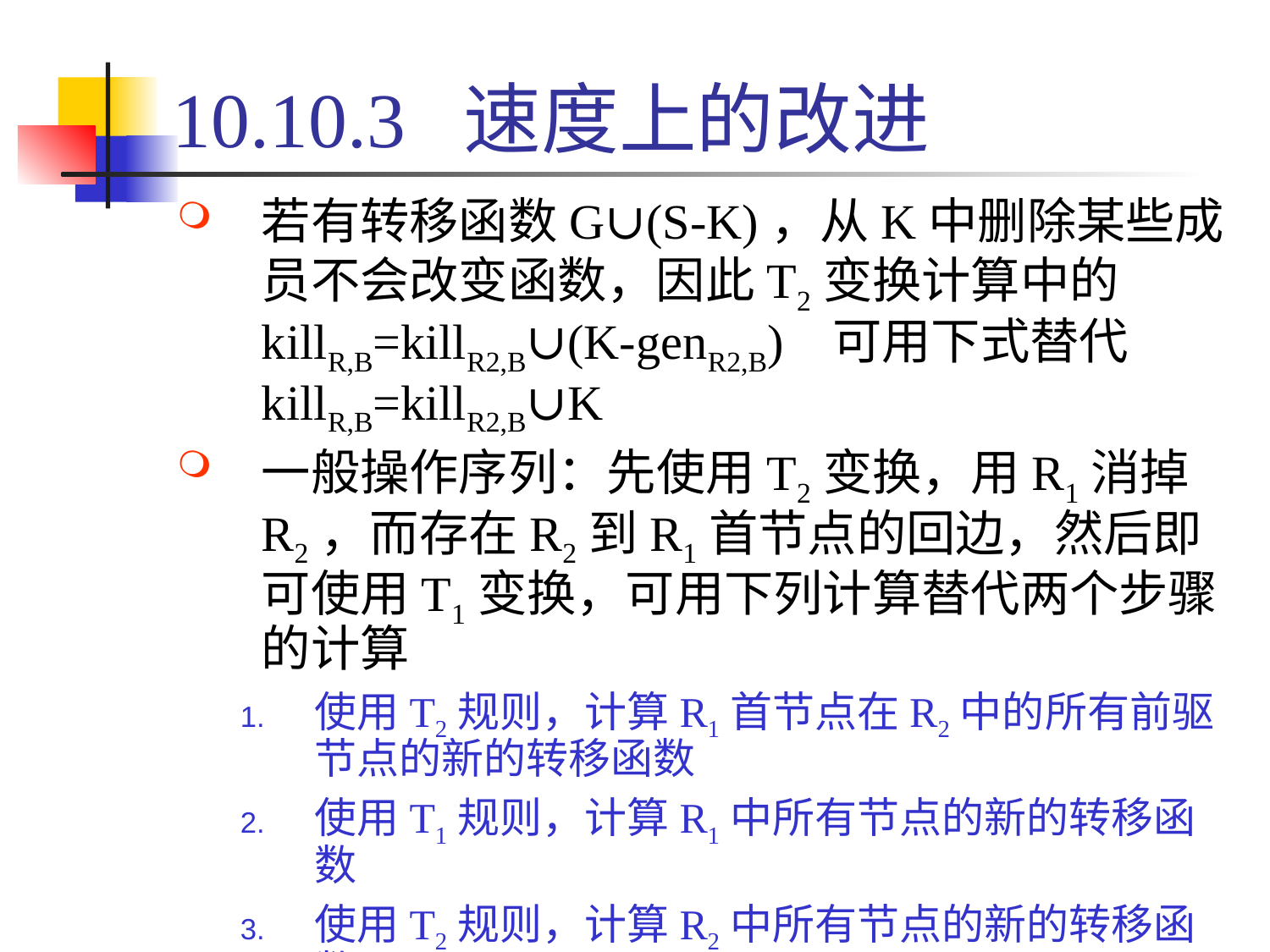

# 10.10.3  速度上的改进
若有转移函数G∪(S-K)，从K中删除某些成员不会改变函数，因此T2变换计算中的
killR,B=killR2,B∪(K-genR2,B)   可用下式替代
killR,B=killR2,B∪K
一般操作序列：先使用T2变换，用R1消掉R2，而存在R2到R1首节点的回边，然后即可使用T1变换，可用下列计算替代两个步骤的计算
使用T2规则，计算R1首节点在R2中的所有前驱节点的新的转移函数
使用T1规则，计算R1中所有节点的新的转移函数
使用T2规则，计算R2中所有节点的新的转移函数
因为：应用T1的反馈已经到达R2的前驱并通过T2规则的应用传播到R2所有节点，无需再用T1规则